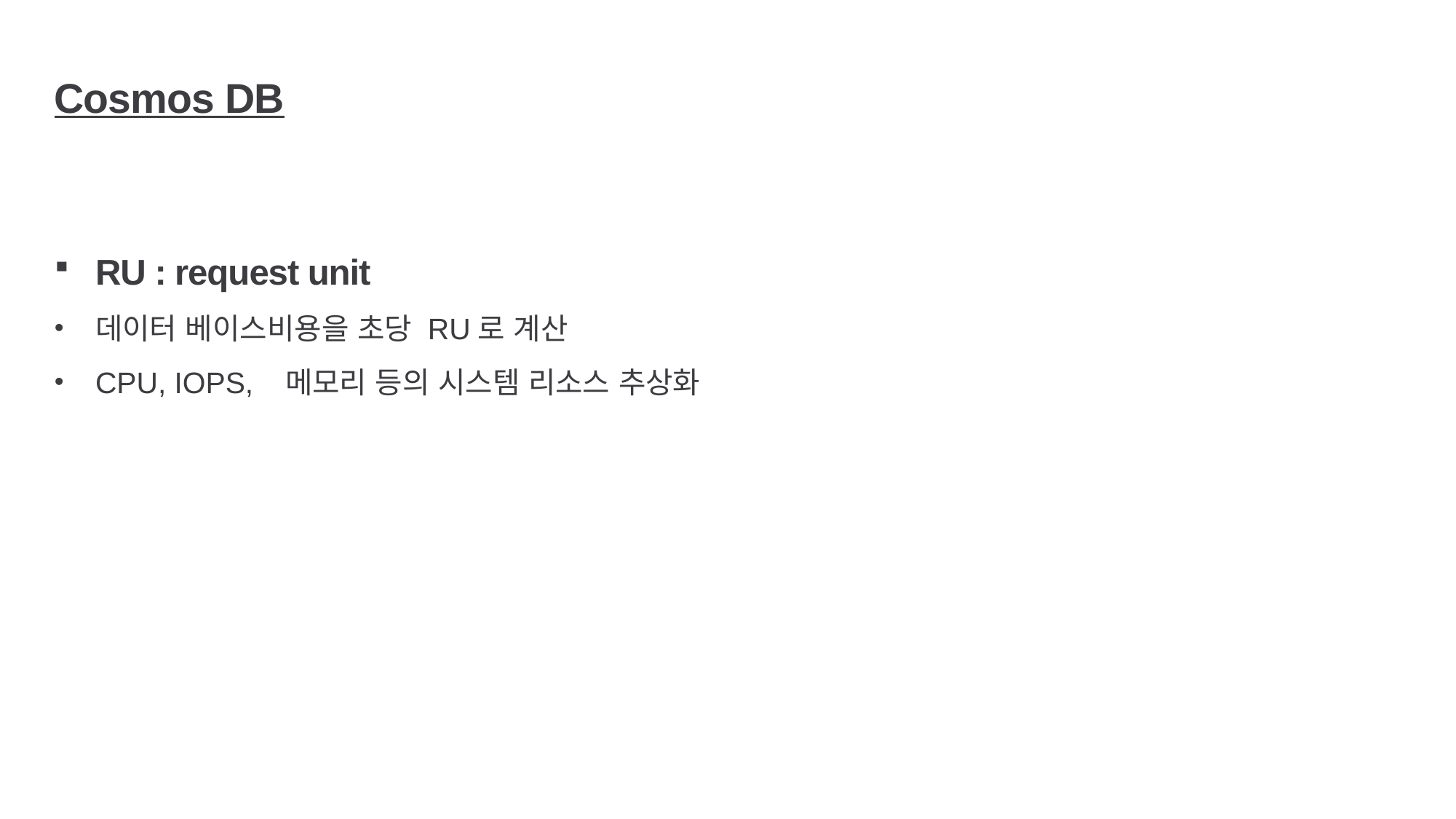

# Cosmos DB
RU : request unit
데이터 베이스비용을 초당 RU로 계산
CPU, IOPS,   메모리 등의 시스템 리소스 추상화